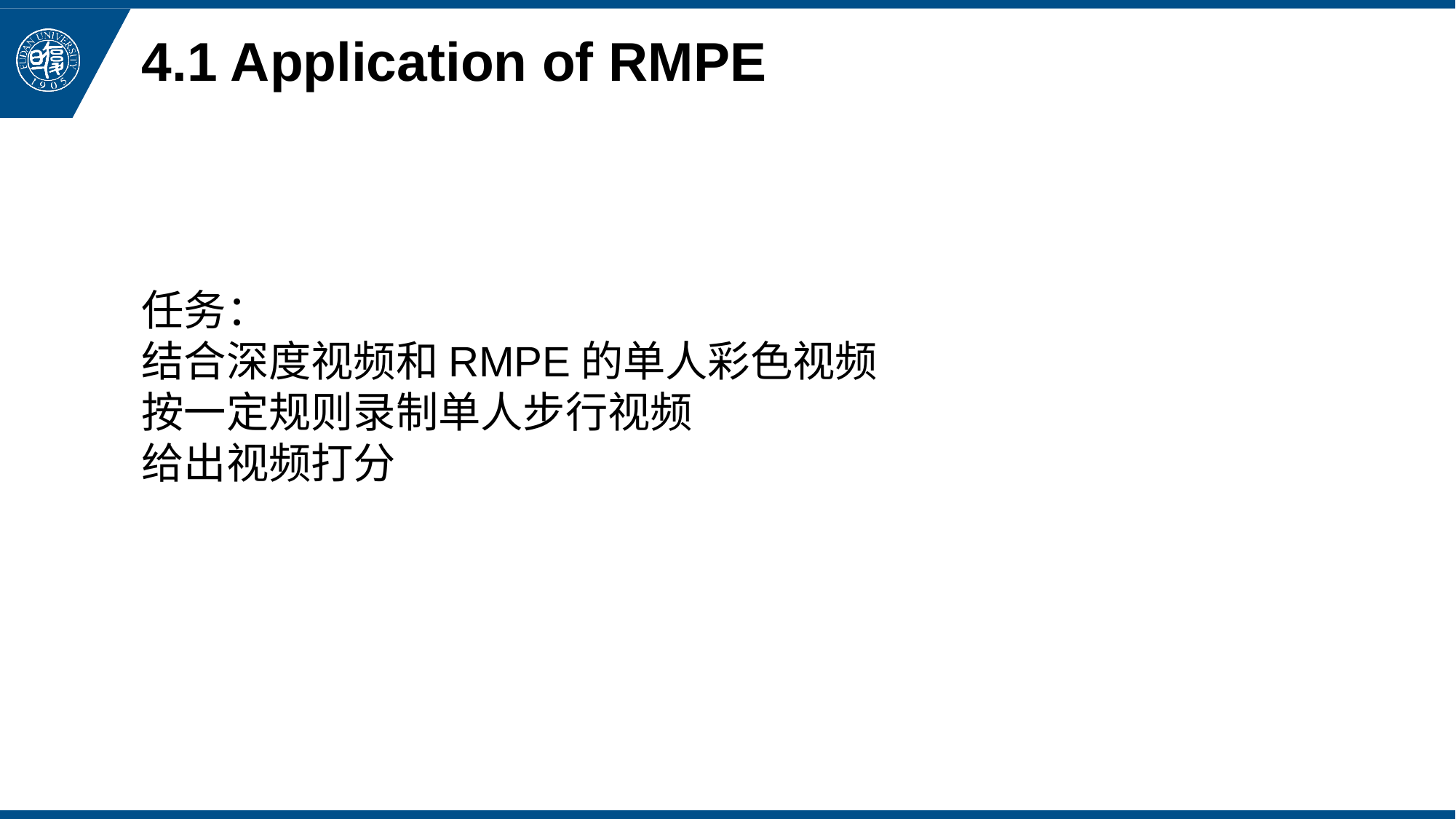

# 4.1 Application of RMPE
任务：
结合深度视频和RMPE的单人彩色视频
按一定规则录制单人步行视频
给出视频打分